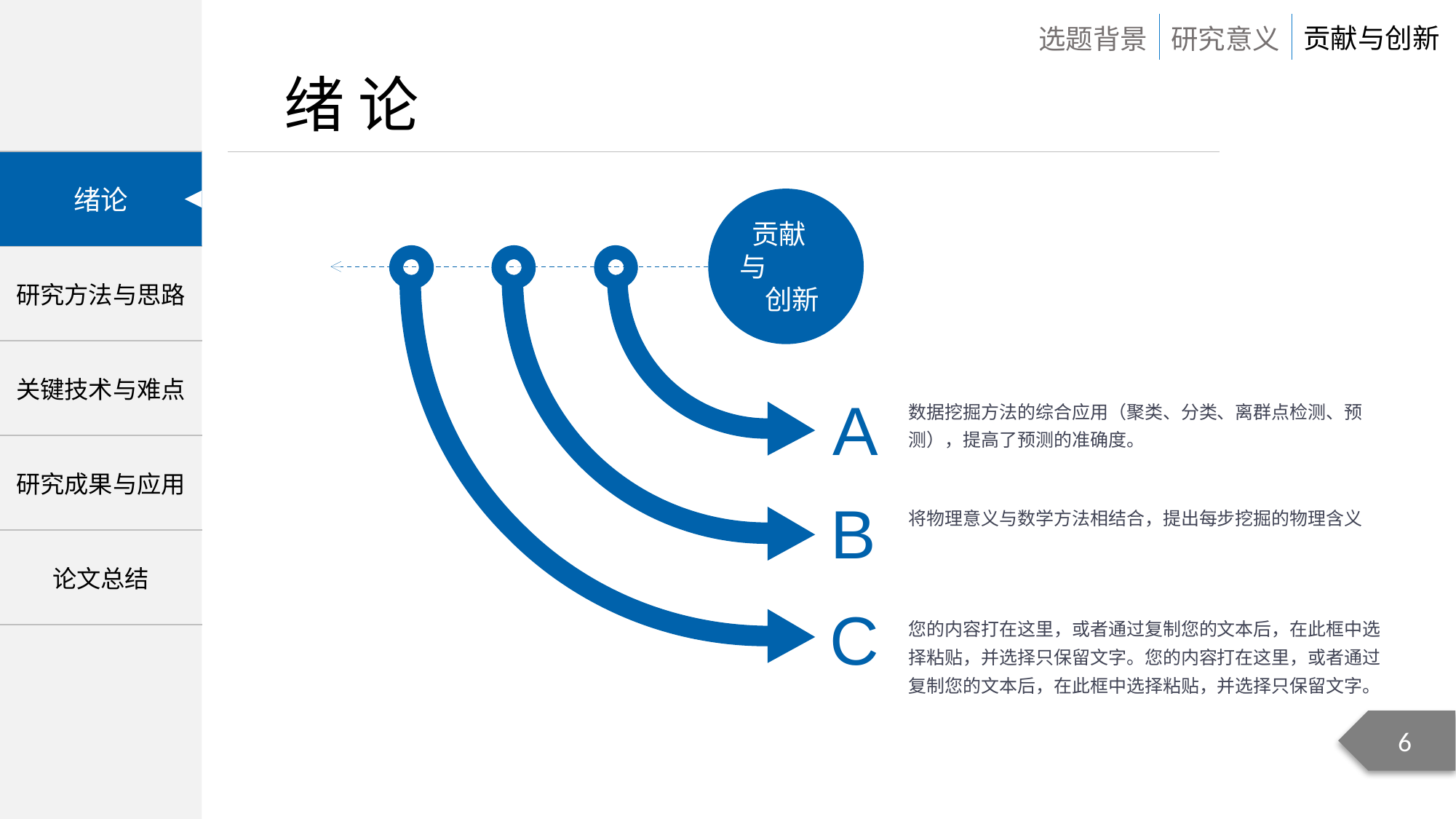

贡献与
   创新

A
数据挖掘方法的综合应用（聚类、分类、离群点检测、预测），提高了预测的准确度。
B
将物理意义与数学方法相结合，提出每步挖掘的物理含义
C
您的内容打在这里，或者通过复制您的文本后，在此框中选择粘贴，并选择只保留文字。您的内容打在这里，或者通过复制您的文本后，在此框中选择粘贴，并选择只保留文字。